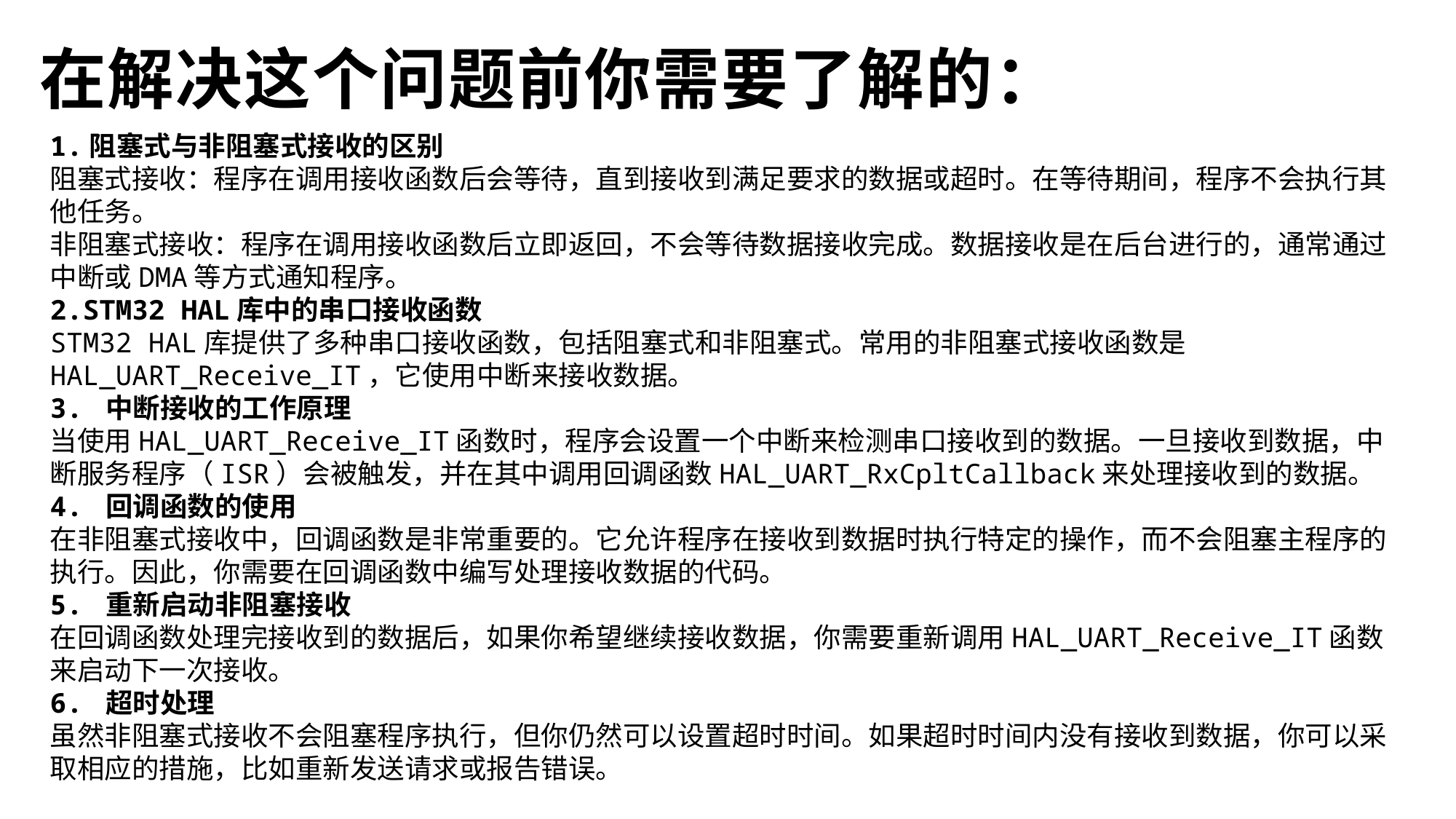

# 在解决这个问题前你需要了解的：
1.阻塞式与非阻塞式接收的区别
阻塞式接收：程序在调用接收函数后会等待，直到接收到满足要求的数据或超时。在等待期间，程序不会执行其他任务。
非阻塞式接收：程序在调用接收函数后立即返回，不会等待数据接收完成。数据接收是在后台进行的，通常通过中断或DMA等方式通知程序。
2.STM32 HAL库中的串口接收函数
STM32 HAL库提供了多种串口接收函数，包括阻塞式和非阻塞式。常用的非阻塞式接收函数是HAL_UART_Receive_IT，它使用中断来接收数据。
3. 中断接收的工作原理
当使用HAL_UART_Receive_IT函数时，程序会设置一个中断来检测串口接收到的数据。一旦接收到数据，中断服务程序（ISR）会被触发，并在其中调用回调函数HAL_UART_RxCpltCallback来处理接收到的数据。
4. 回调函数的使用
在非阻塞式接收中，回调函数是非常重要的。它允许程序在接收到数据时执行特定的操作，而不会阻塞主程序的执行。因此，你需要在回调函数中编写处理接收数据的代码。
5. 重新启动非阻塞接收
在回调函数处理完接收到的数据后，如果你希望继续接收数据，你需要重新调用HAL_UART_Receive_IT函数来启动下一次接收。
6. 超时处理
虽然非阻塞式接收不会阻塞程序执行，但你仍然可以设置超时时间。如果超时时间内没有接收到数据，你可以采取相应的措施，比如重新发送请求或报告错误。